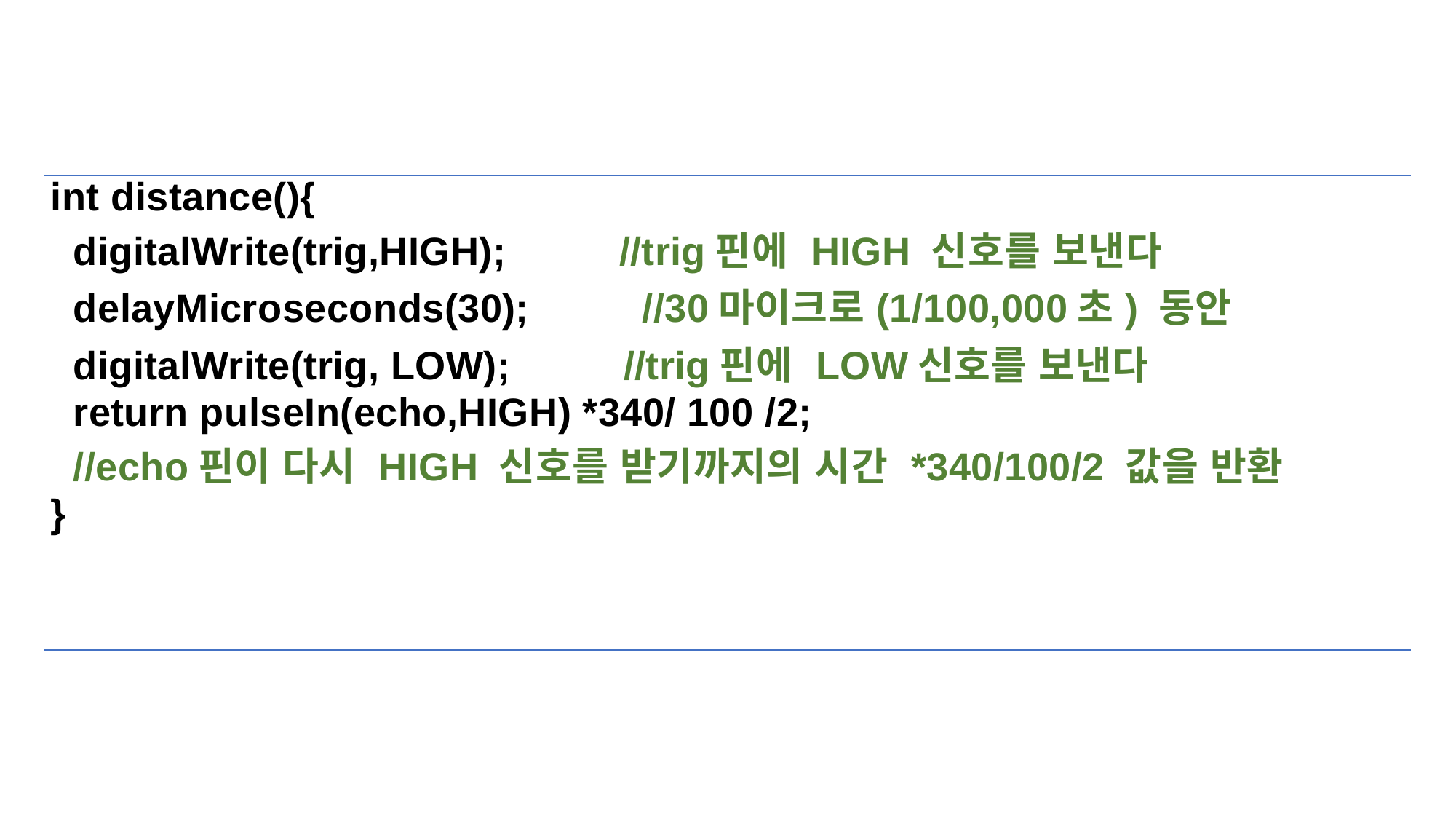

| int distance(){ digitalWrite(trig,HIGH); //trig핀에 HIGH 신호를 보낸다 delayMicroseconds(30); //30마이크로(1/100,000초) 동안 digitalWrite(trig, LOW); //trig핀에 LOW신호를 보낸다 return pulseIn(echo,HIGH) \*340/ 100 /2; //echo핀이 다시 HIGH 신호를 받기까지의 시간 \*340/100/2 값을 반환 } |
| --- |